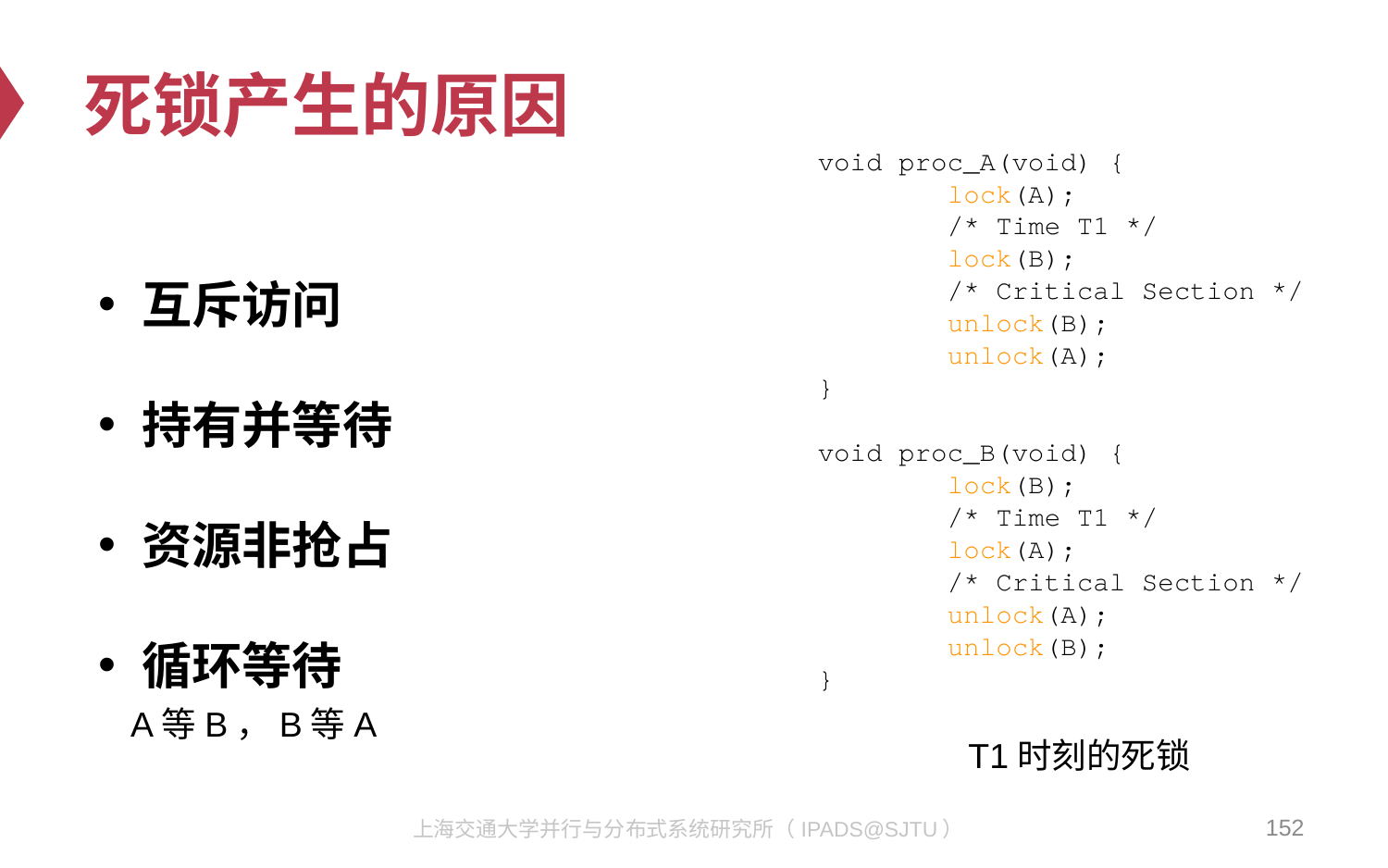

# 死锁产生的原因
void proc_A(void) {
        lock(A);
        /* Time T1 */
        lock(B);
        /* Critical Section */
        unlock(B);
        unlock(A);
}

void proc_B(void) {
        lock(B);
        /* Time T1 */
        lock(A);
        /* Critical Section */
        unlock(A);
        unlock(B);
}
互斥访问
持有并等待
资源非抢占
循环等待
T1时刻的死锁
A等B，B等A
152
上海交通大学并行与分布式系统研究所（IPADS@SJTU）